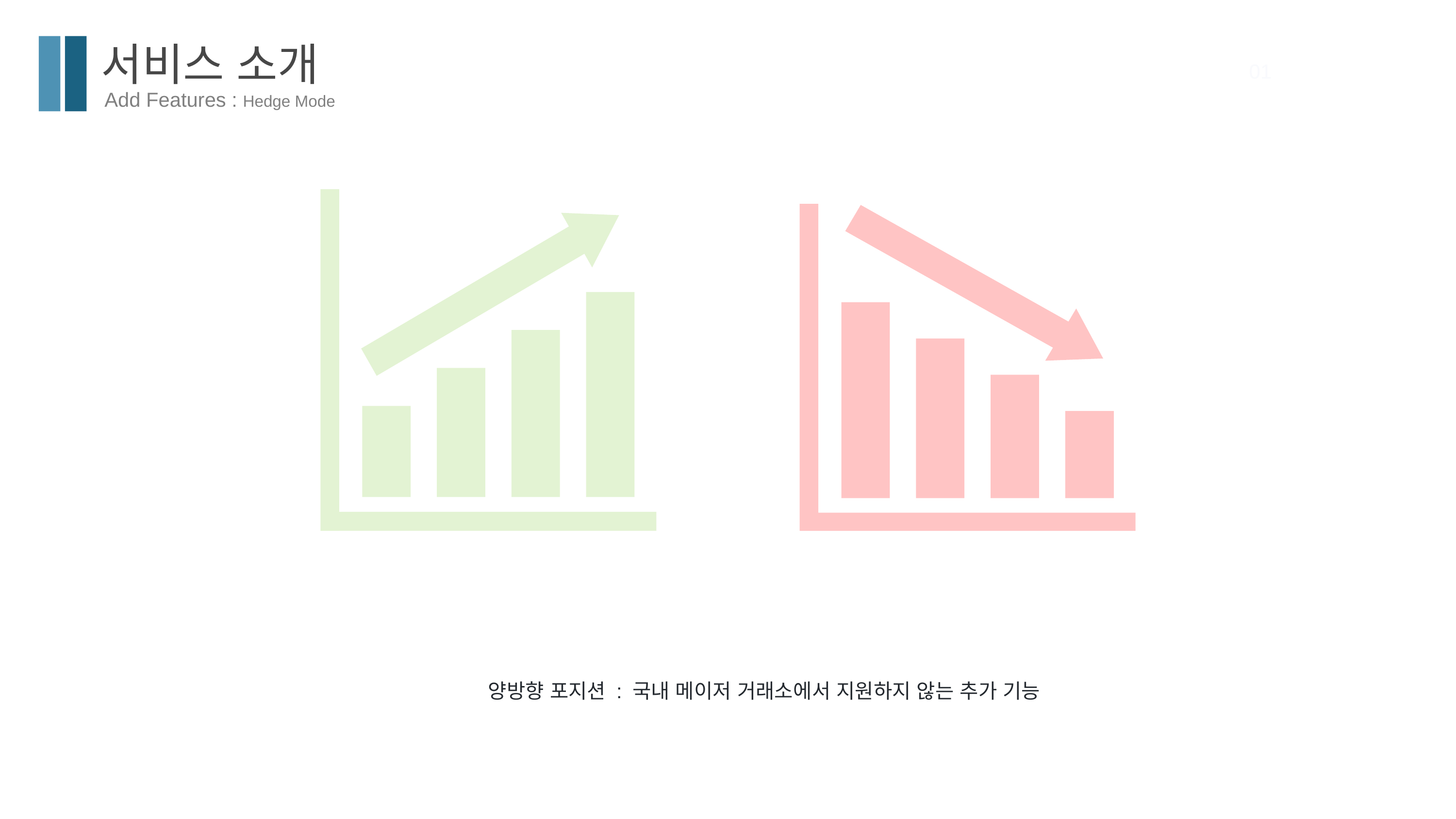

서비스 소개

01
Add Features : Hedge Mode

양방향 포지션 : 국내 메이저 거래소에서 지원하지 않는 추가 기능